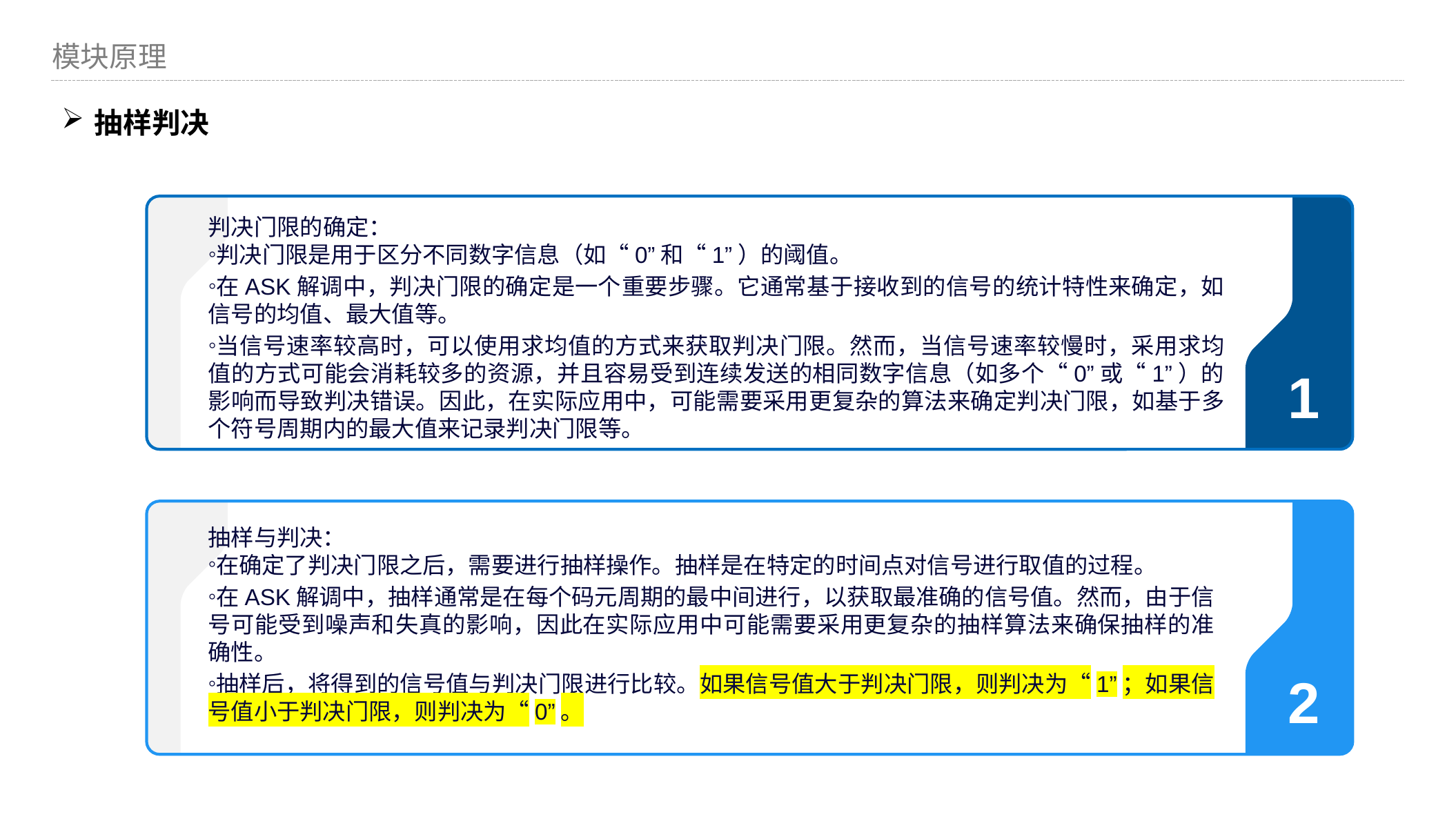

模块原理
抽样判决

判决门限的确定：
判决门限是用于区分不同数字信息（如“0”和“1”）的阈值。
在ASK解调中，判决门限的确定是一个重要步骤。它通常基于接收到的信号的统计特性来确定，如信号的均值、最大值等。
当信号速率较高时，可以使用求均值的方式来获取判决门限。然而，当信号速率较慢时，采用求均值的方式可能会消耗较多的资源，并且容易受到连续发送的相同数字信息（如多个“0”或“1”）的影响而导致判决错误。因此，在实际应用中，可能需要采用更复杂的算法来确定判决门限，如基于多个符号周期内的最大值来记录判决门限等。
1

抽样与判决：
在确定了判决门限之后，需要进行抽样操作。抽样是在特定的时间点对信号进行取值的过程。
在ASK解调中，抽样通常是在每个码元周期的最中间进行，以获取最准确的信号值。然而，由于信号可能受到噪声和失真的影响，因此在实际应用中可能需要采用更复杂的抽样算法来确保抽样的准确性。
抽样后，将得到的信号值与判决门限进行比较。如果信号值大于判决门限，则判决为“1”；如果信号值小于判决门限，则判决为“0”。
2